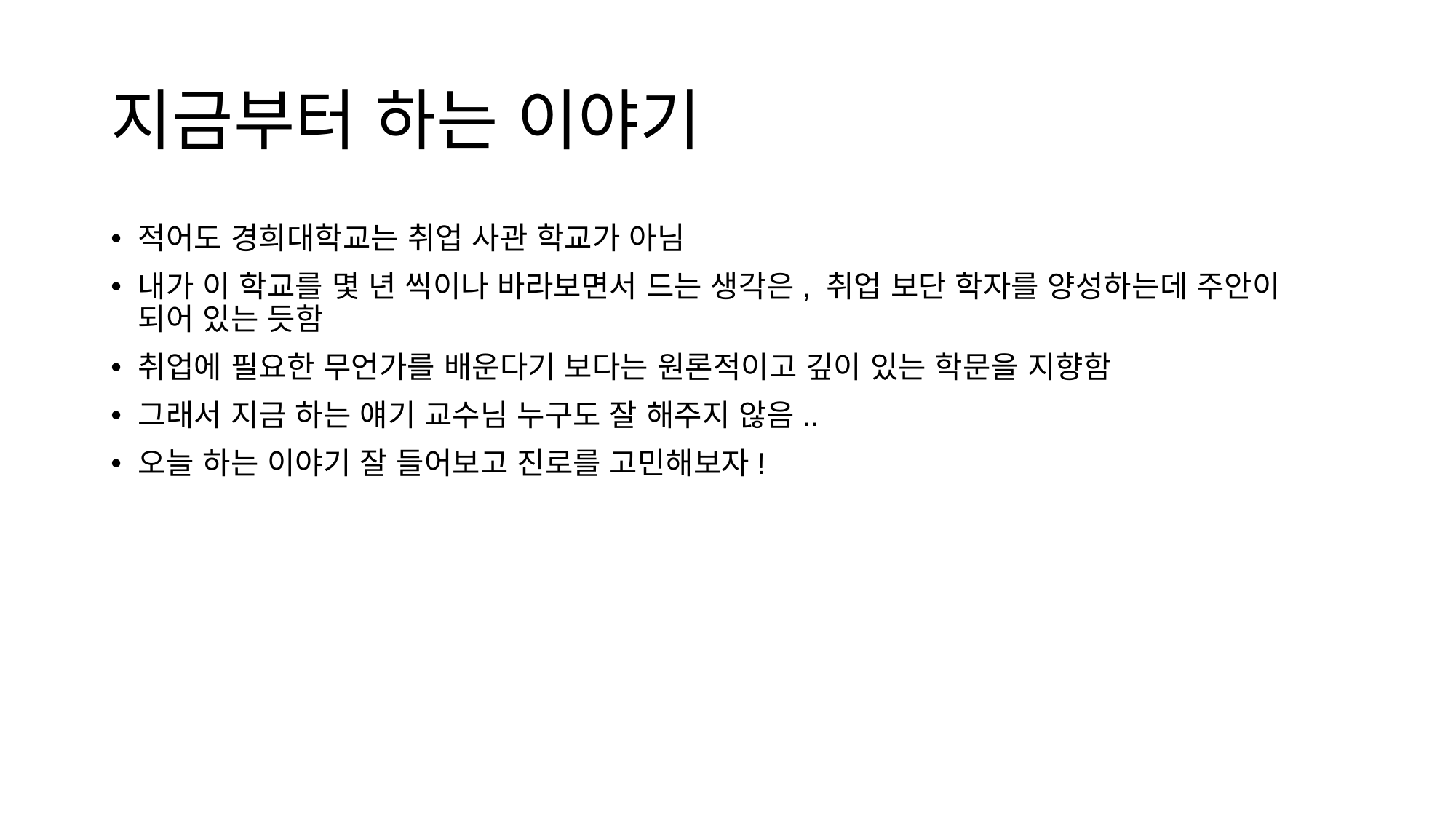

# 지금부터 하는 이야기
적어도 경희대학교는 취업 사관 학교가 아님
내가 이 학교를 몇 년 씩이나 바라보면서 드는 생각은, 취업 보단 학자를 양성하는데 주안이 되어 있는 듯함
취업에 필요한 무언가를 배운다기 보다는 원론적이고 깊이 있는 학문을 지향함
그래서 지금 하는 얘기 교수님 누구도 잘 해주지 않음..
오늘 하는 이야기 잘 들어보고 진로를 고민해보자!